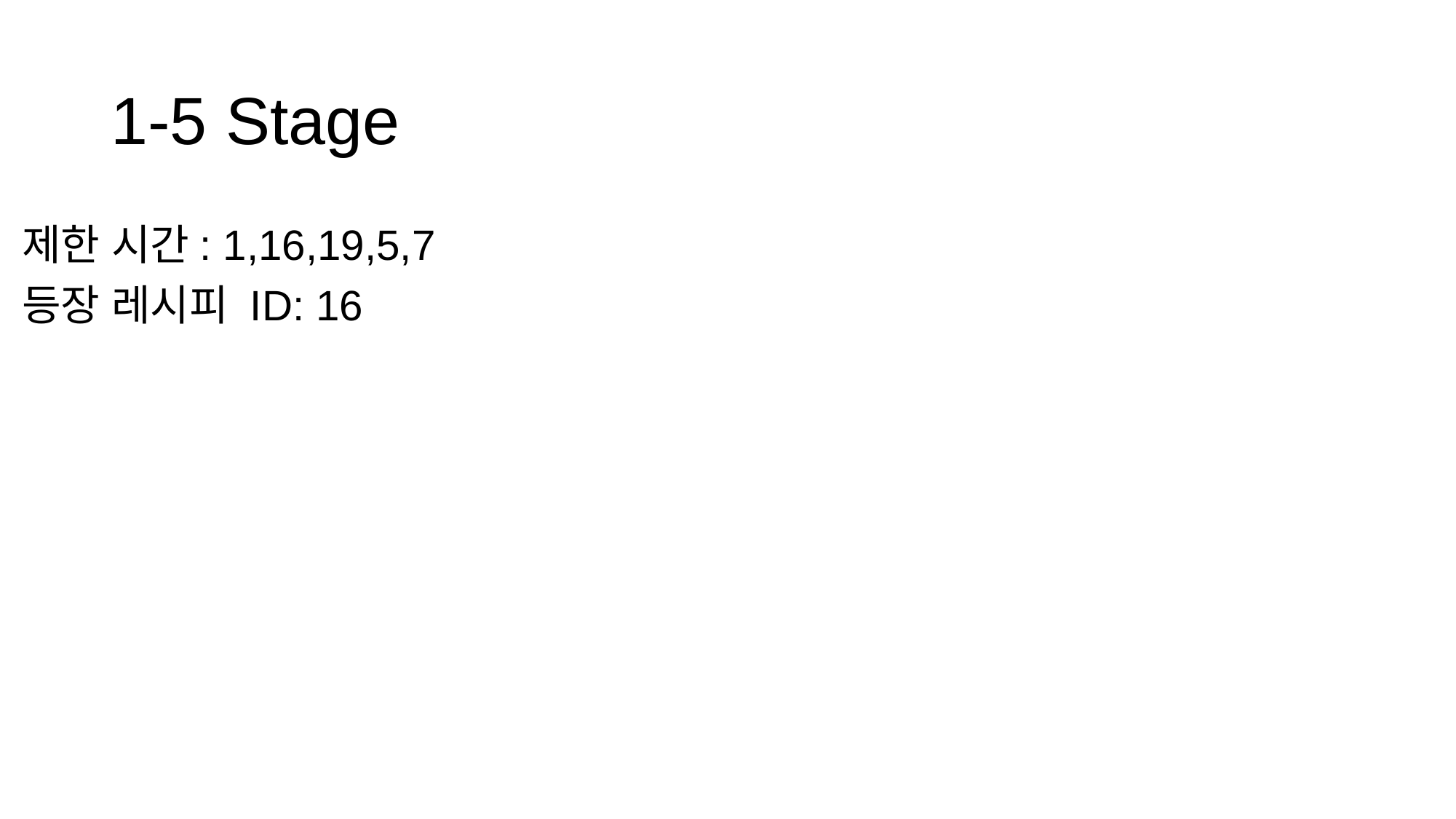

# 1-5 Stage
제한 시간: 1,16,19,5,7
등장 레시피 ID: 16